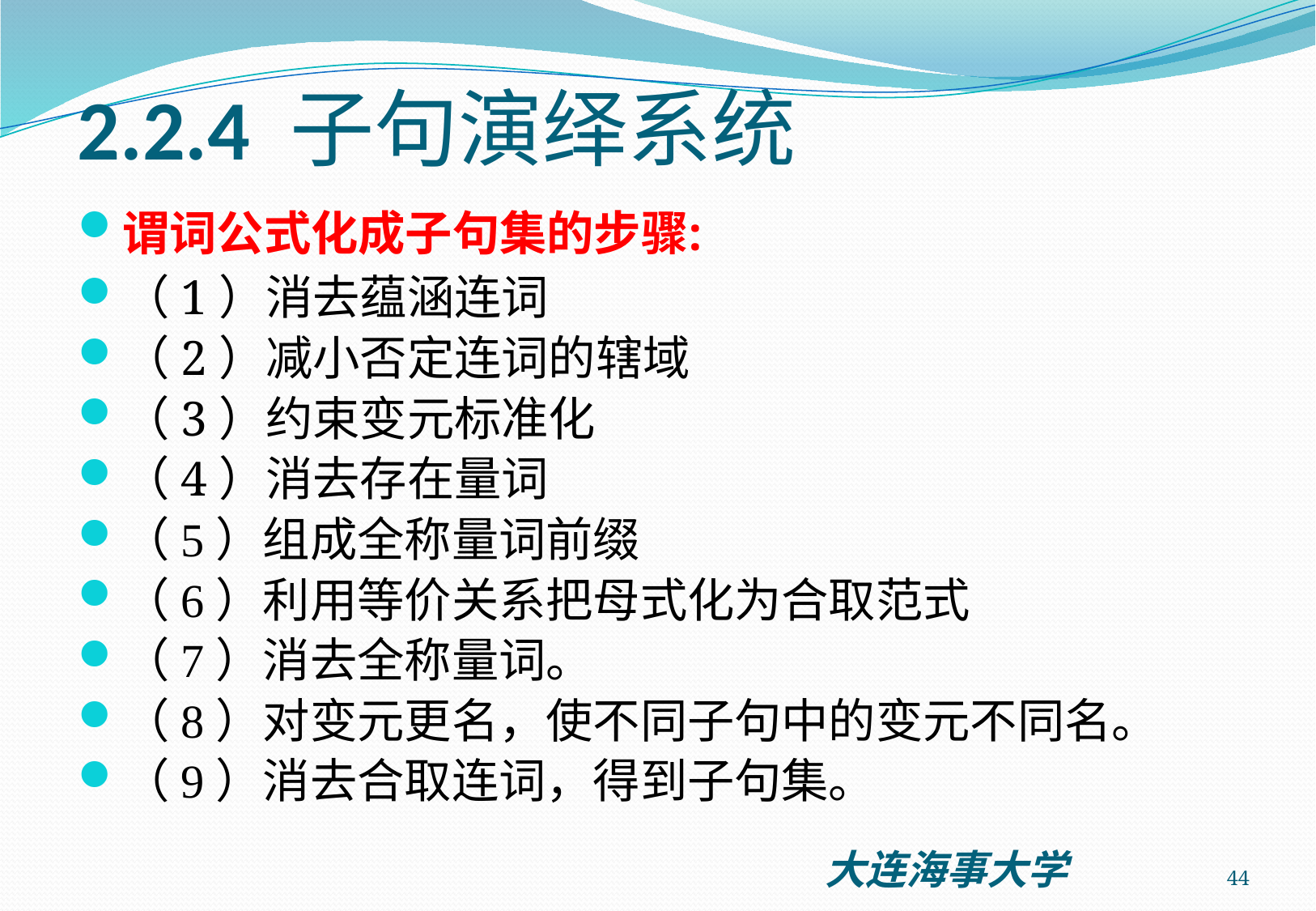

# 2.2.4 子句演绎系统
谓词公式化成子句集的步骤:
（1）消去蕴涵连词
（2）减小否定连词的辖域
（3）约束变元标准化
（4）消去存在量词
（5）组成全称量词前缀
（6）利用等价关系把母式化为合取范式
（7）消去全称量词。
（8）对变元更名，使不同子句中的变元不同名。
（9）消去合取连词，得到子句集。

44